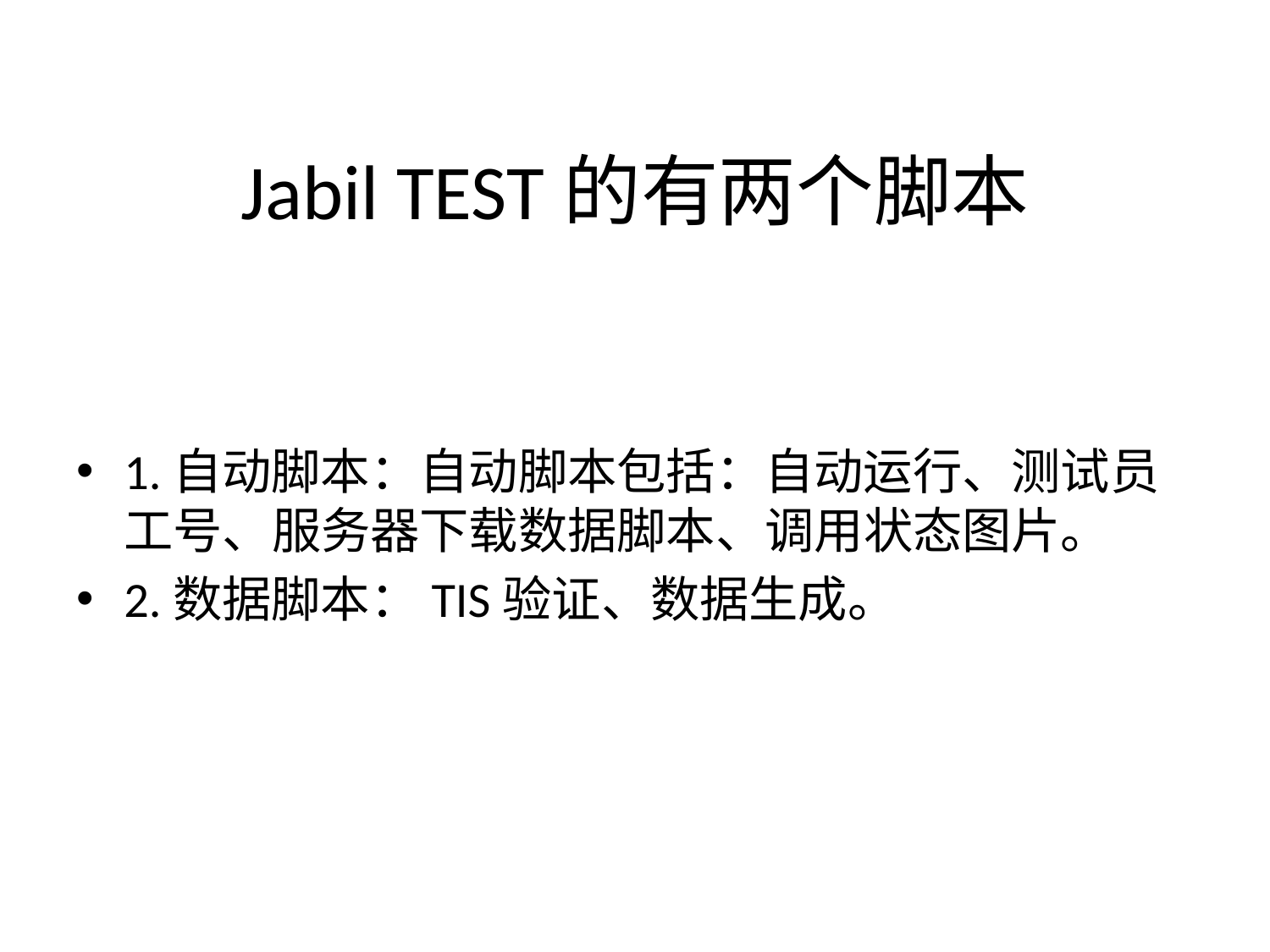

# Jabil TEST的有两个脚本
1.自动脚本：自动脚本包括：自动运行、测试员工号、服务器下载数据脚本、调用状态图片。
2.数据脚本：TIS验证、数据生成。